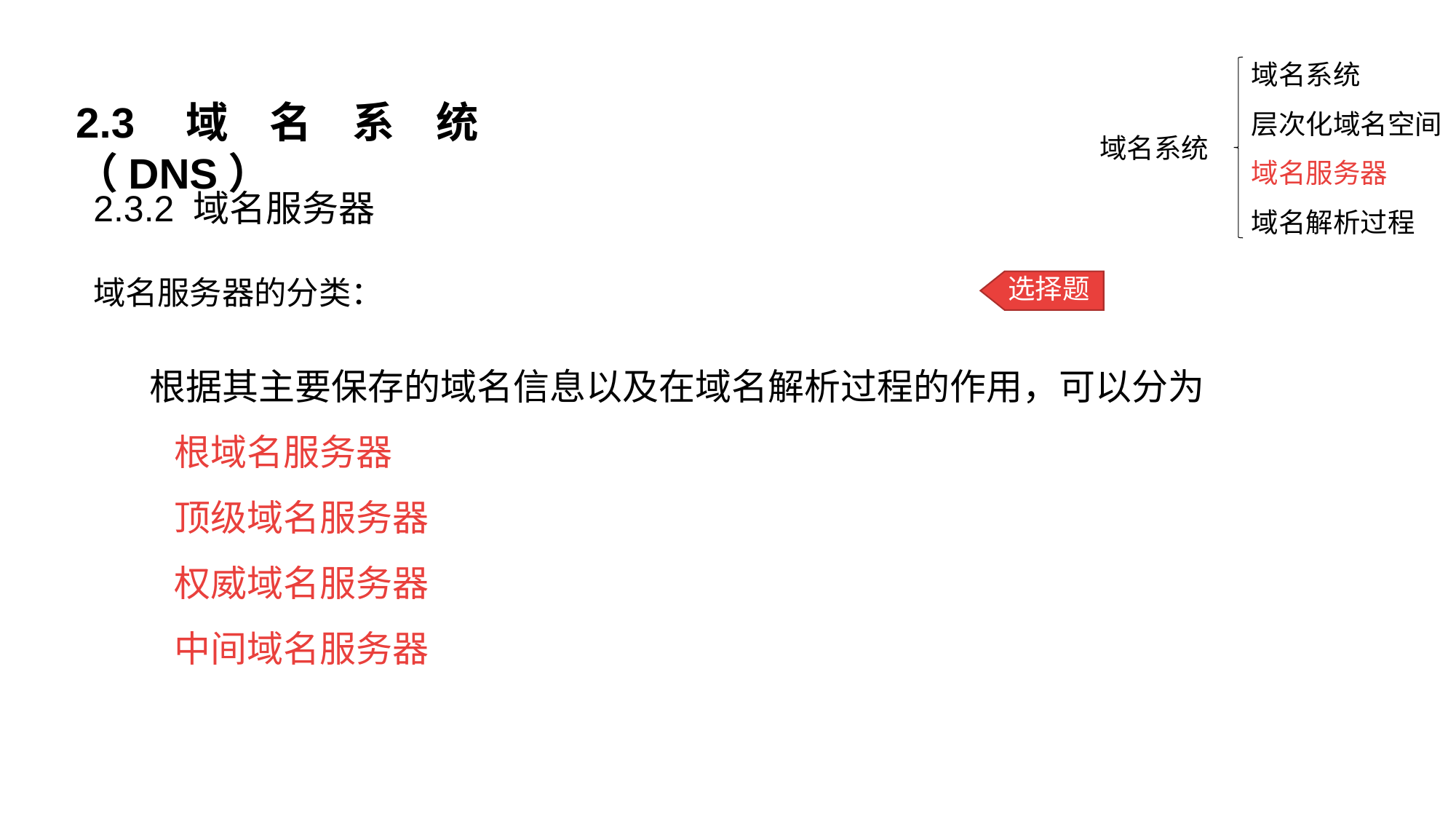

域名系统
层次化域名空间
域名服务器
域名解析过程

2.3域名系统（DNS）

           域名系统
2.3.2 域名服务器

域名服务器的分类：

选择题

      根据其主要保存的域名信息以及在域名解析过程的作用，可以分为
         根域名服务器
         顶级域名服务器
         权威域名服务器
         中间域名服务器